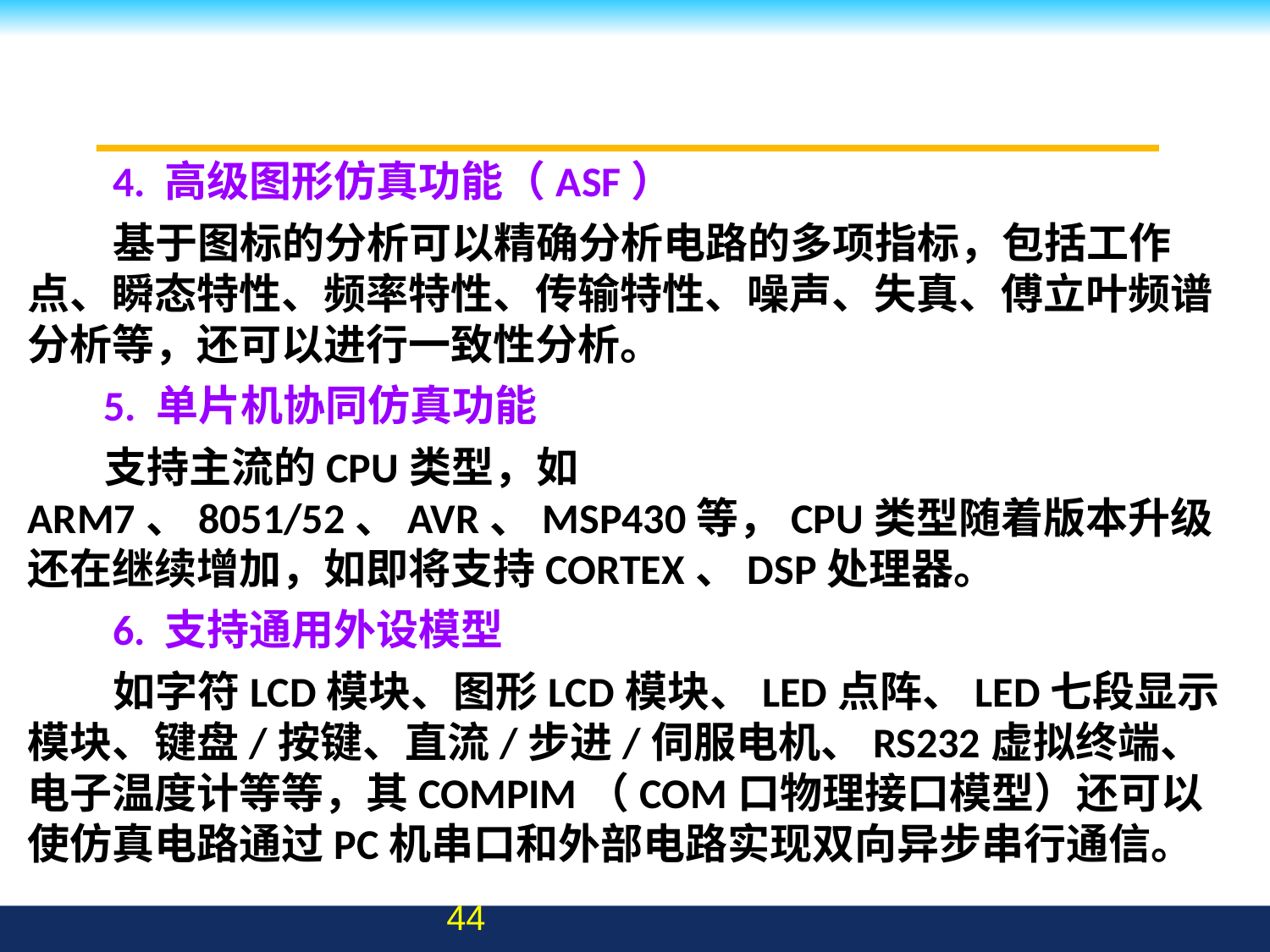

4. 高级图形仿真功能（ASF）
基于图标的分析可以精确分析电路的多项指标，包括工作点、瞬态特性、频率特性、传输特性、噪声、失真、傅立叶频谱分析等，还可以进行一致性分析。
        5. 单片机协同仿真功能
       支持主流的CPU类型，如ARM7、8051/52、AVR、MSP430等，CPU类型随着版本升级还在继续增加，如即将支持CORTEX、DSP处理器。
6. 支持通用外设模型
如字符LCD模块、图形LCD模块、LED点阵、LED七段显示模块、键盘/按键、直流/步进/伺服电机、RS232虚拟终端、电子温度计等等，其COMPIM（COM口物理接口模型）还可以使仿真电路通过PC机串口和外部电路实现双向异步串行通信。
44